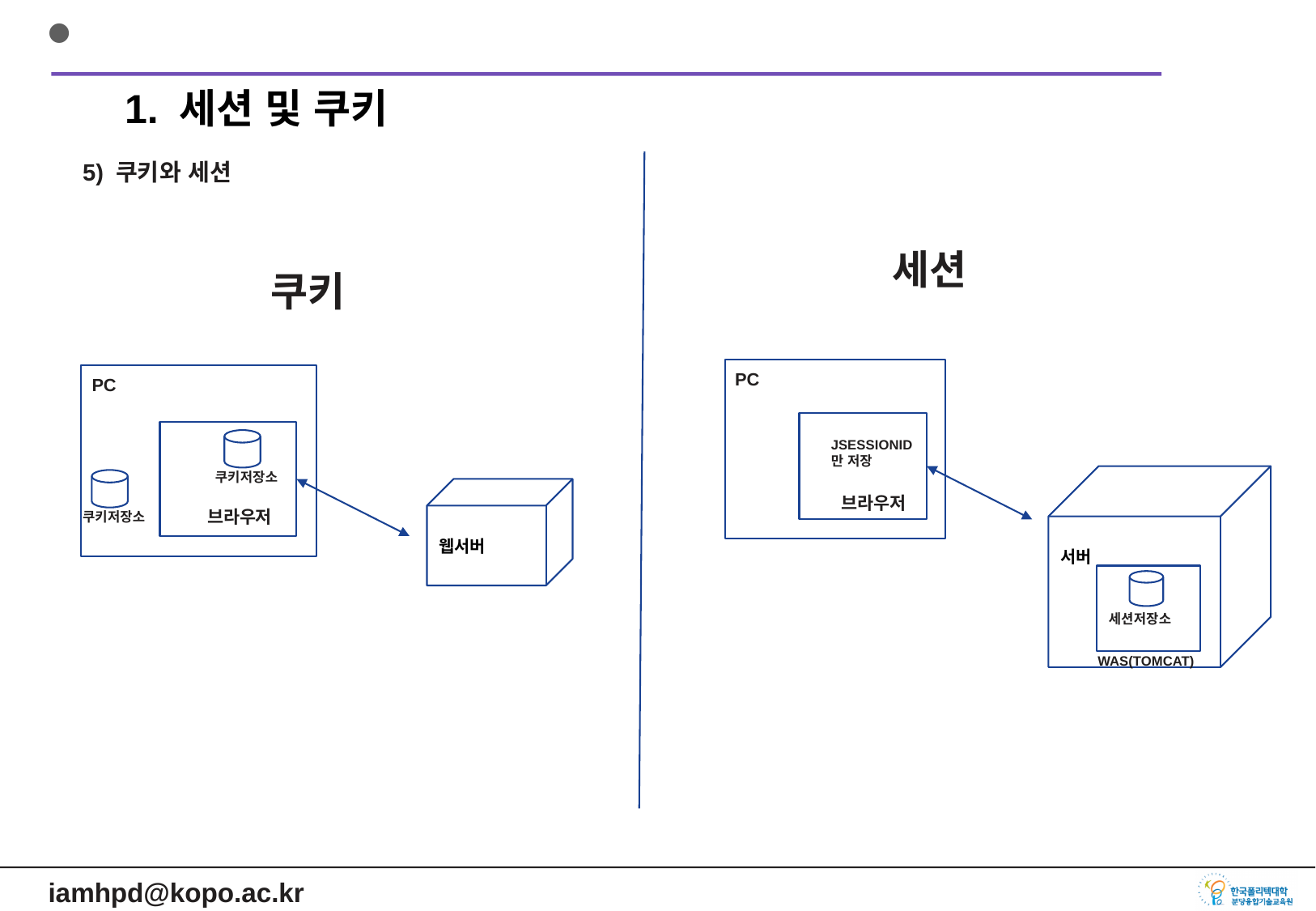

1. 세션 및 쿠키
5) 쿠키와 세션
세션
쿠키

PC

JSESSIONID만 저장

서버

브라우저

세션저장소

PC

쿠키저장소

웹서버

쿠키저장소
브라우저

WAS(TOMCAT)